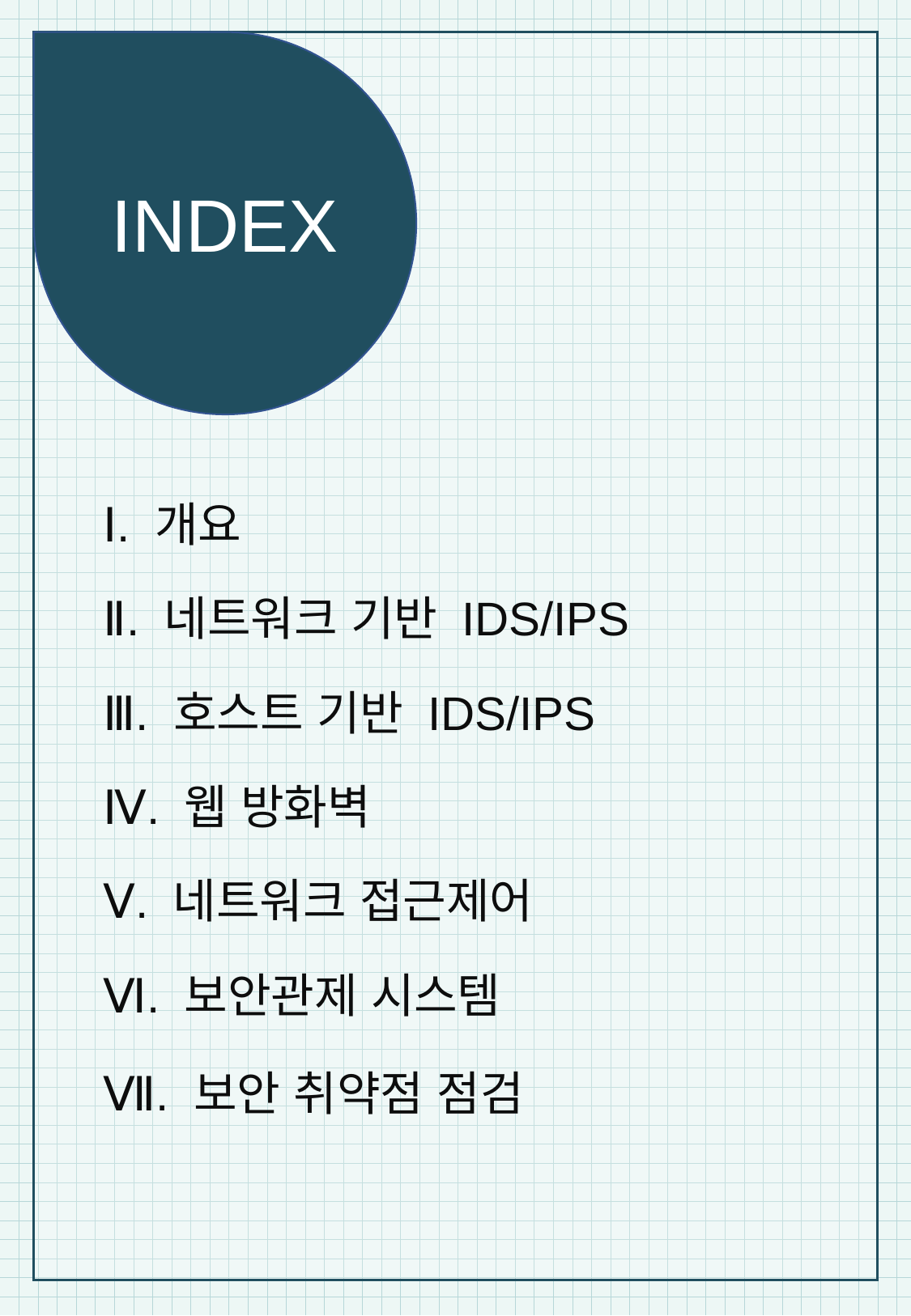

INDEX

Ⅰ. 개요

Ⅱ. 네트워크 기반 IDS/IPS

Ⅲ. 호스트 기반 IDS/IPS

Ⅳ. 웹 방화벽

Ⅴ. 네트워크 접근제어

Ⅵ. 보안관제 시스템
Ⅶ. 보안 취약점 점검